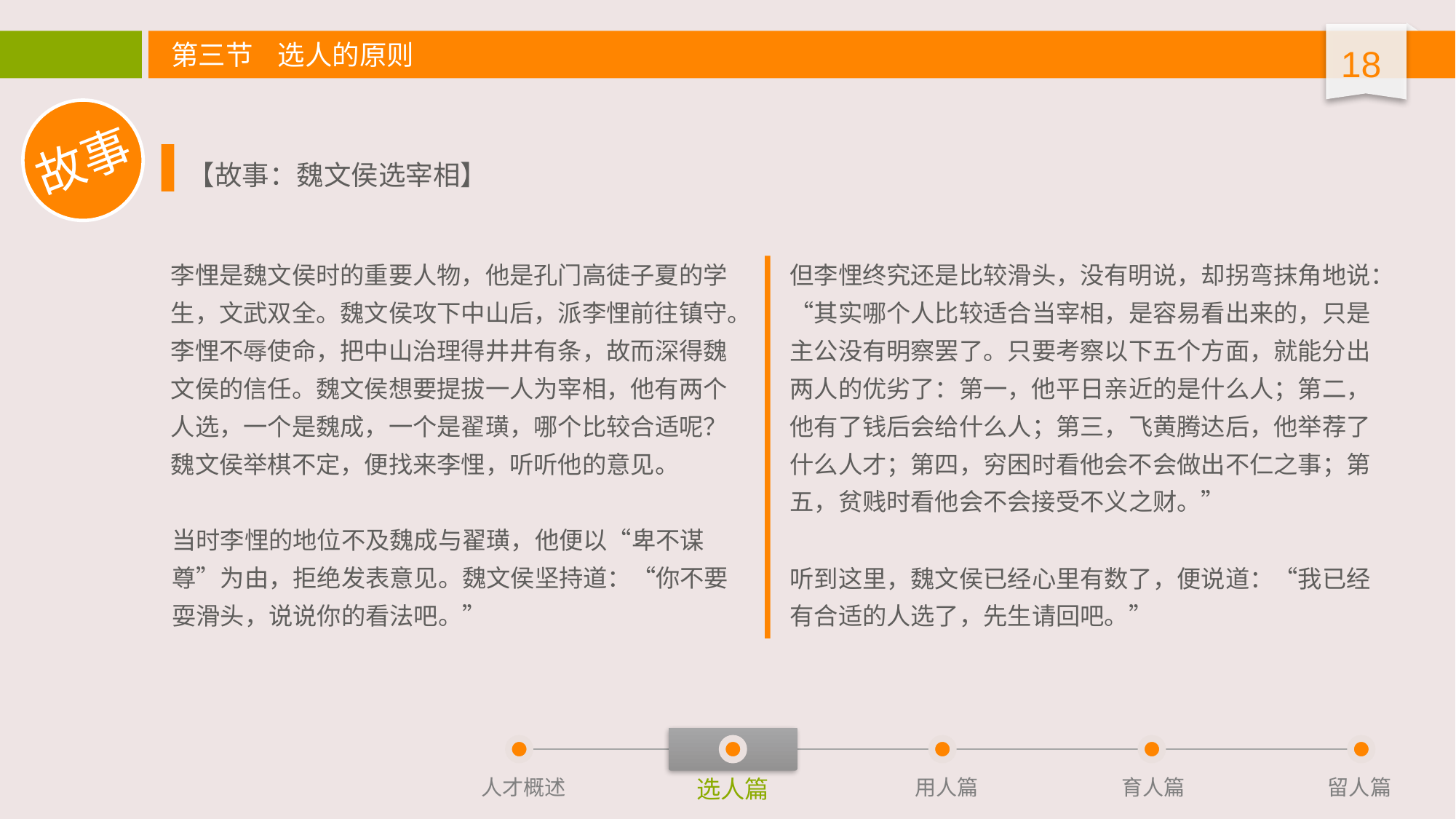

故事
【故事：魏文侯选宰相】

但李悝终究还是比较滑头，没有明说，却拐弯抹角地说：“其实哪个人比较适合当宰相，是容易看出来的，只是主公没有明察罢了。只要考察以下五个方面，就能分出两人的优劣了：第一，他平日亲近的是什么人；第二，他有了钱后会给什么人；第三，飞黄腾达后，他举荐了什么人才；第四，穷困时看他会不会做出不仁之事；第五，贫贱时看他会不会接受不义之财。”
李悝是魏文侯时的重要人物，他是孔门高徒子夏的学生，文武双全。魏文侯攻下中山后，派李悝前往镇守。李悝不辱使命，把中山治理得井井有条，故而深得魏文侯的信任。魏文侯想要提拔一人为宰相，他有两个人选，一个是魏成，一个是翟璜，哪个比较合适呢？魏文侯举棋不定，便找来李悝，听听他的意见。

当时李悝的地位不及魏成与翟璜，他便以“卑不谋尊”为由，拒绝发表意见。魏文侯坚持道：“你不要耍滑头，说说你的看法吧。”
听到这里，魏文侯已经心里有数了，便说道：“我已经有合适的人选了，先生请回吧。”